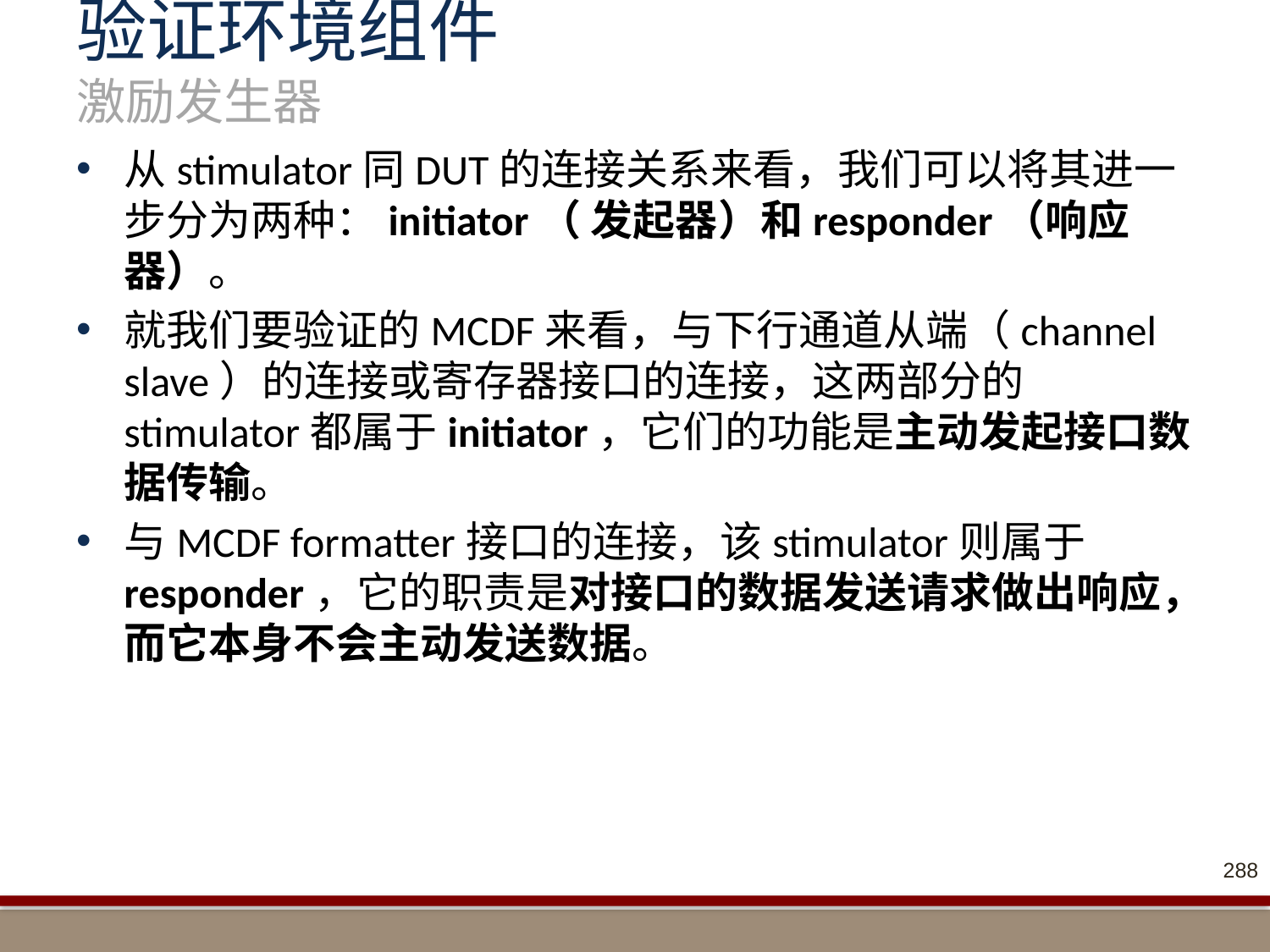

# 验证环境组件 激励发生器
从stimulator同DUT的连接关系来看，我们可以将其进一步分为两种：initiator（ 发起器）和responder（响应器）。
就我们要验证的MCDF来看，与下行通道从端（channel slave）的连接或寄存器接口的连接，这两部分的stimulator都属于initiator，它们的功能是主动发起接口数据传输。
与MCDF formatter接口的连接，该stimulator则属于responder，它的职责是对接口的数据发送请求做出响应，而它本身不会主动发送数据。
288